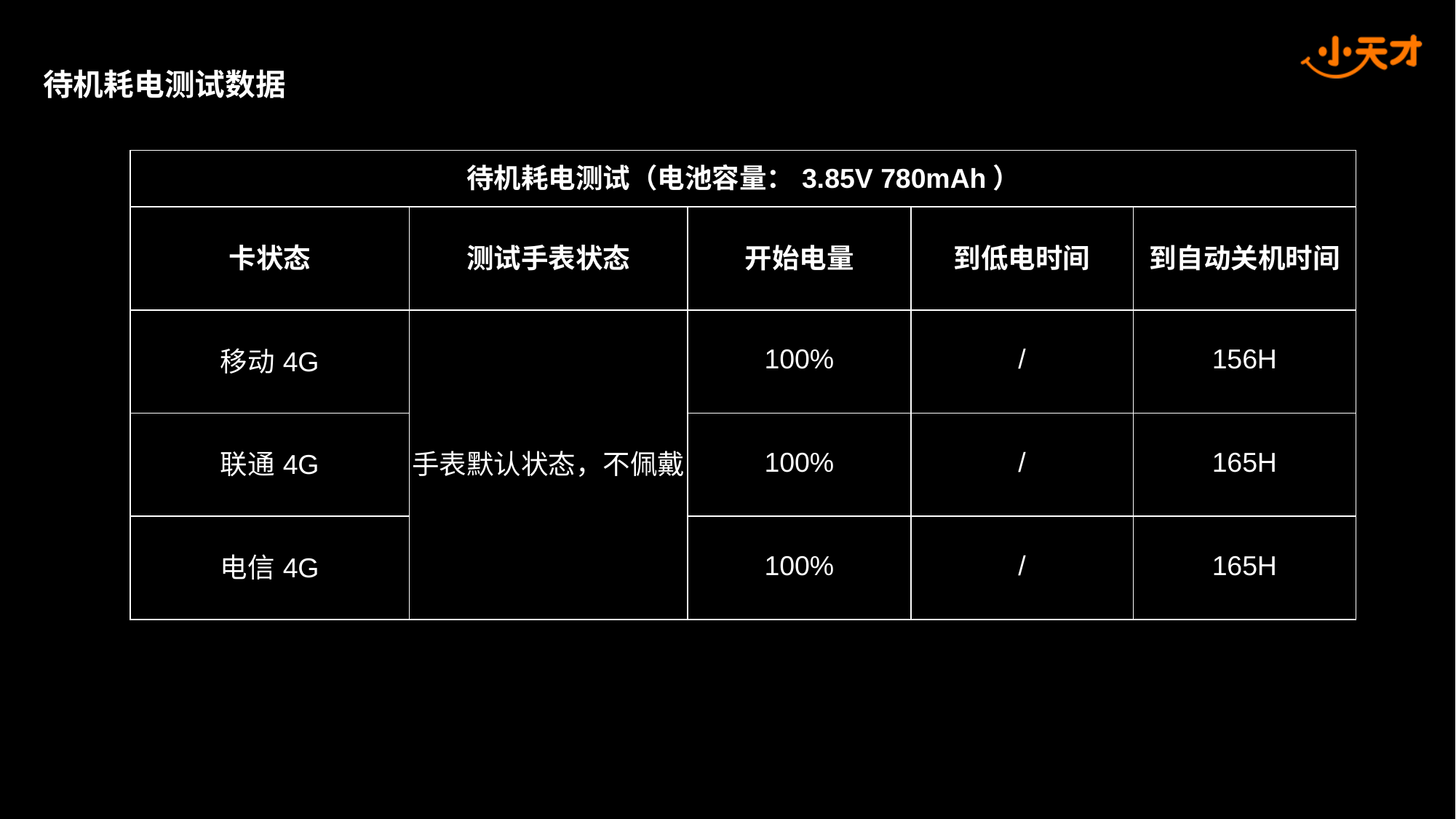

待机耗电测试数据
| 待机耗电测试（电池容量：3.85V 780mAh） |  |  |  |  |
| --- | --- | --- | --- | --- |
| 卡状态 | 测试手表状态 | 开始电量 | 到低电时间 | 到自动关机时间 |
| 移动4G | 手表默认状态，不佩戴 | 100% | / | 156H |
| 联通4G |  | 100% | / | 165H |
| 电信4G |  | 100% | / | 165H |